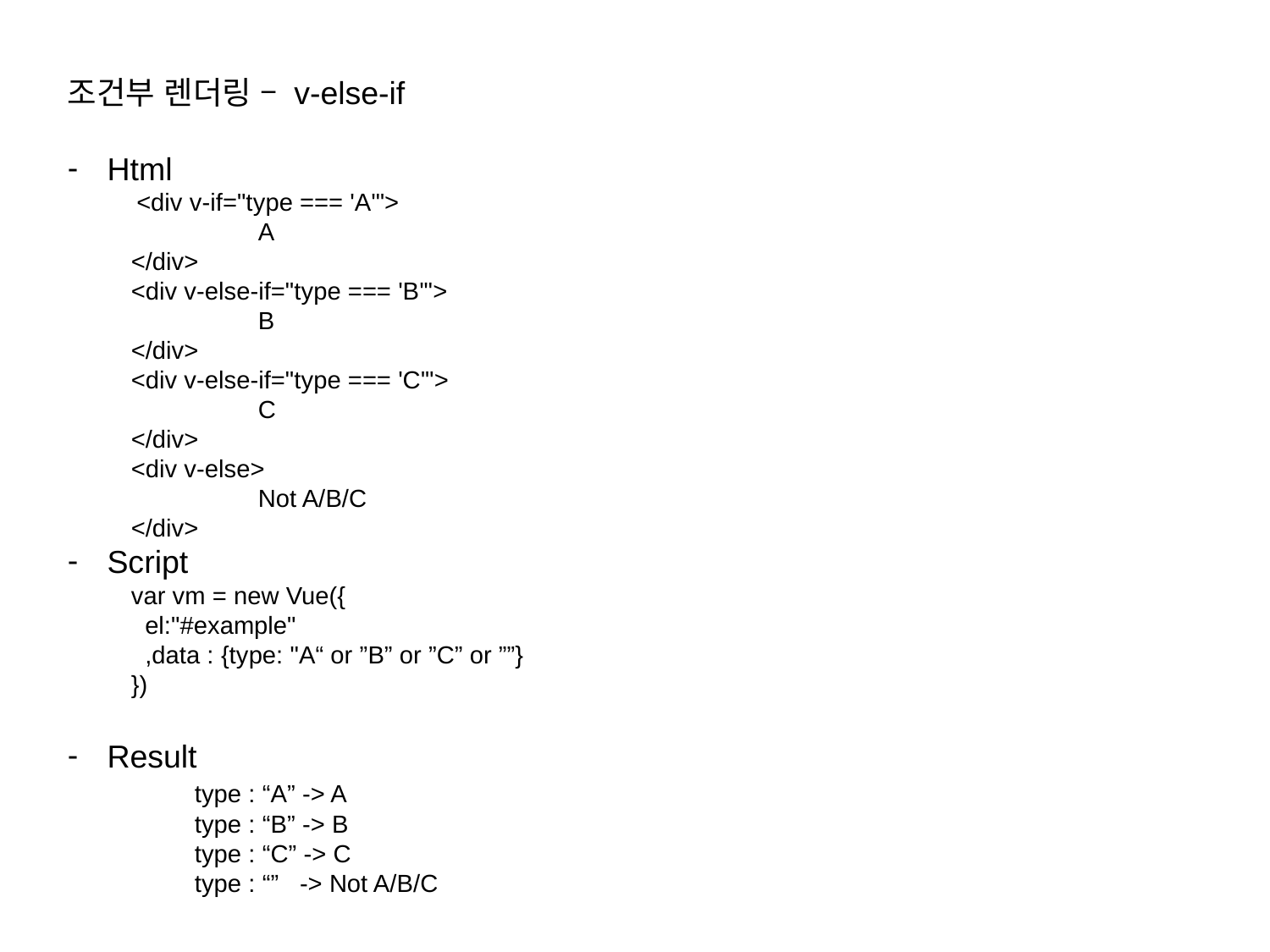

조건부 렌더링 – v-else-if

Html
 <div v-if="type === 'A'">
	A
</div>
<div v-else-if="type === 'B'">
	B
</div>
<div v-else-if="type === 'C'">
	C
</div>
<div v-else>
	Not A/B/C
</div>
Script
var vm = new Vue({
  el:"#example"
  ,data : {type: "A“ or ”B” or ”C” or ””}
})

Result
     	type : “A” -> A
	type : “B” -> B
	type : “C” -> C
	type : “”   -> Not A/B/C